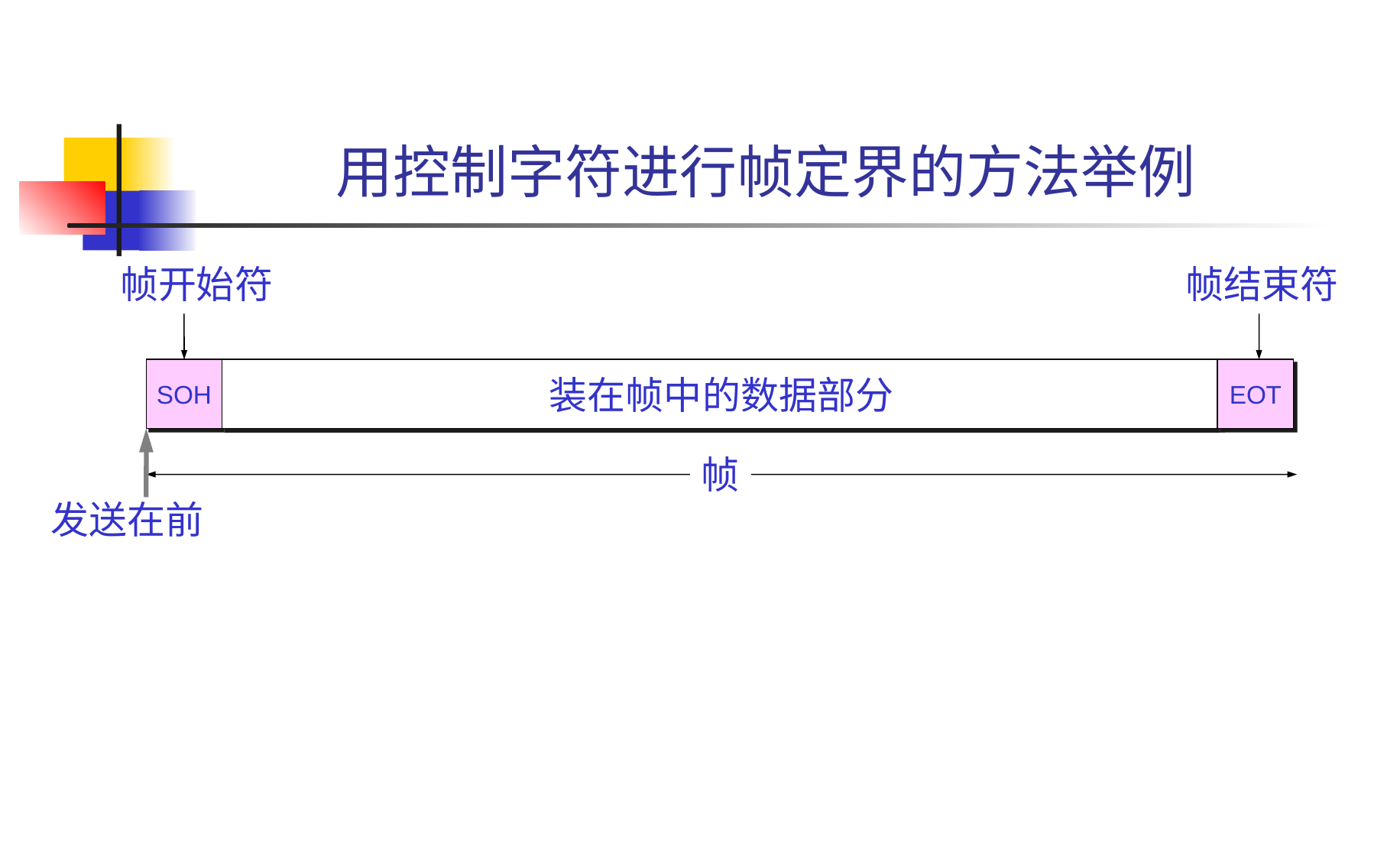

# 用控制字符进行帧定界的方法举例
帧开始符
帧结束符

SOH
装在帧中的数据部分
EOT

帧

发送在前